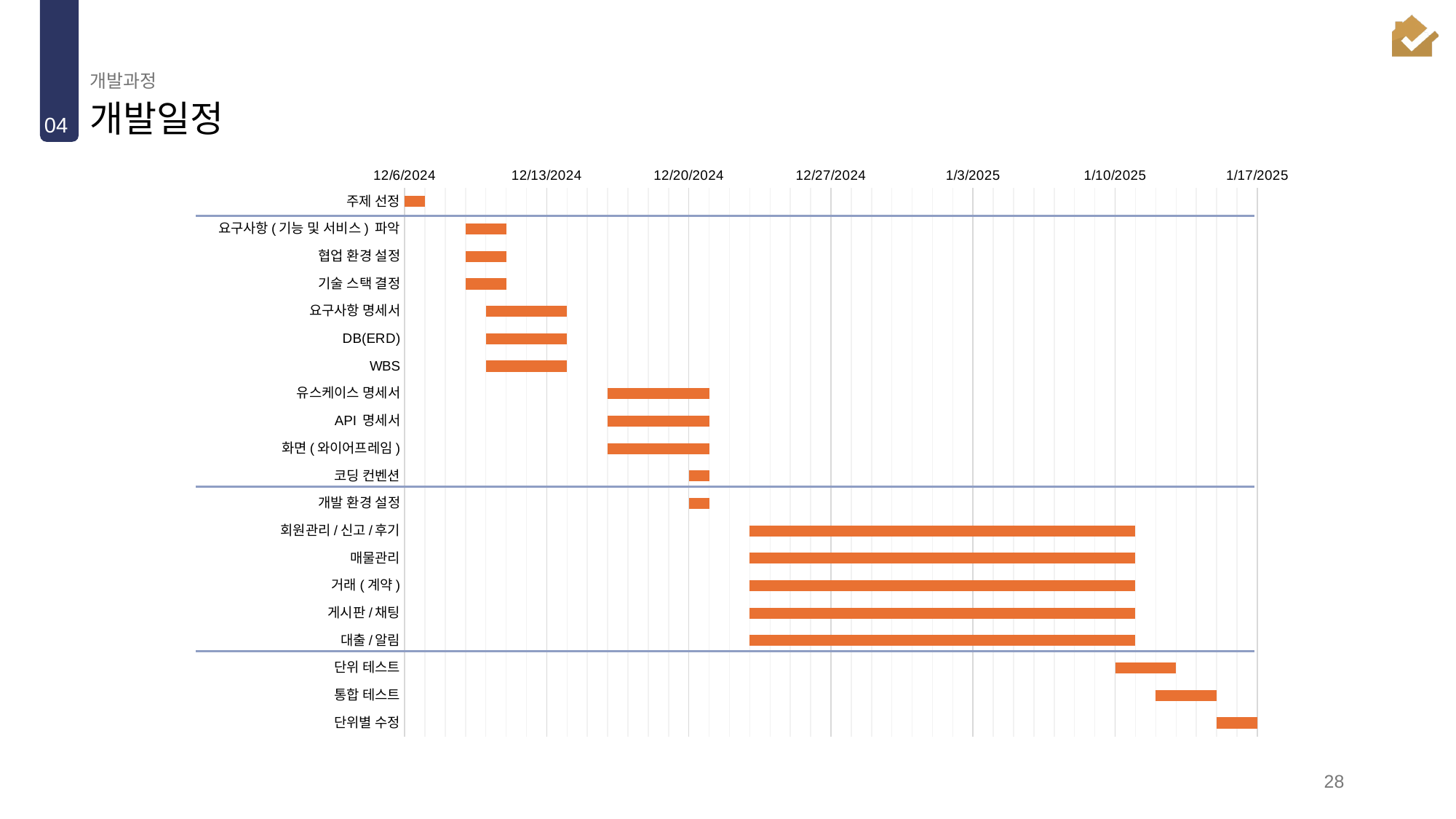

개발과정
# 개발일정
04

### Chart

| Category |  |  |
|---|---|---|
| 주제 선정 | 45632.0 | 1.0 |
| 요구사항(기능 및 서비스) 파악 | 45635.0 | 2.0 |
| 협업 환경 설정 | 45635.0 | 2.0 |
| 기술 스택 결정 | 45635.0 | 2.0 |
| 요구사항 명세서 | 45636.0 | 4.0 |
| DB(ERD) | 45636.0 | 4.0 |
| WBS | 45636.0 | 4.0 |
| 유스케이스 명세서 | 45642.0 | 5.0 |
| API 명세서 | 45642.0 | 5.0 |
| 화면(와이어프레임) | 45642.0 | 5.0 |
| 코딩 컨벤션 | 45646.0 | 1.0 |
| 개발 환경 설정 | 45646.0 | 1.0 |
| 회원관리/신고/후기 | 45649.0 | 19.0 |
| 매물관리 | 45649.0 | 19.0 |
| 거래(계약) | 45649.0 | 19.0 |
| 게시판/채팅 | 45649.0 | 19.0 |
| 대출/알림 | 45649.0 | 19.0 |
| 단위 테스트 | 45667.0 | 3.0 |
| 통합 테스트 | 45669.0 | 3.0 |
| 단위별 수정 | 45672.0 | 17.0 |
28